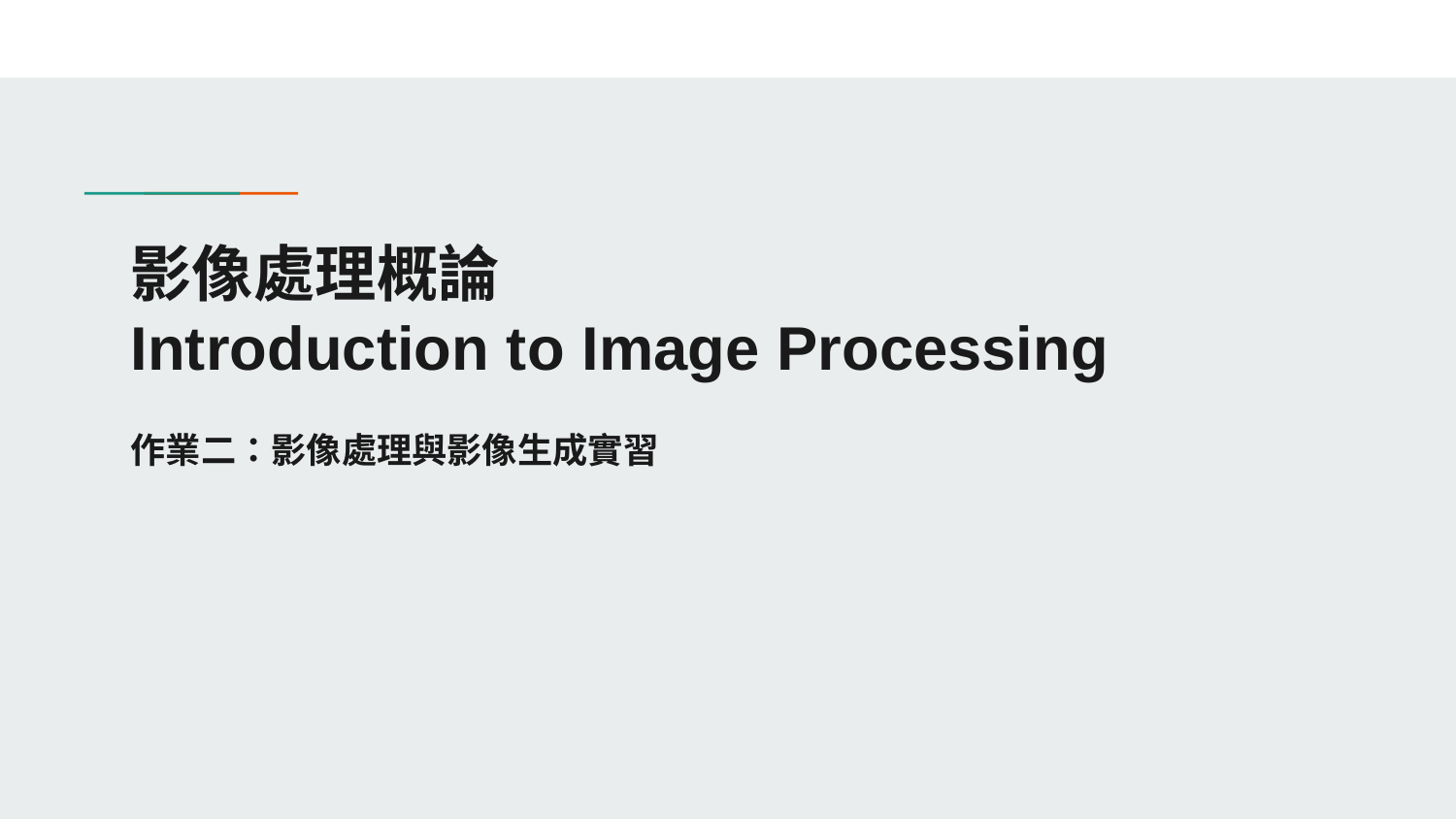

# 影像處理概論
Introduction to Image Processing

作業二：影像處理與影像生成實習